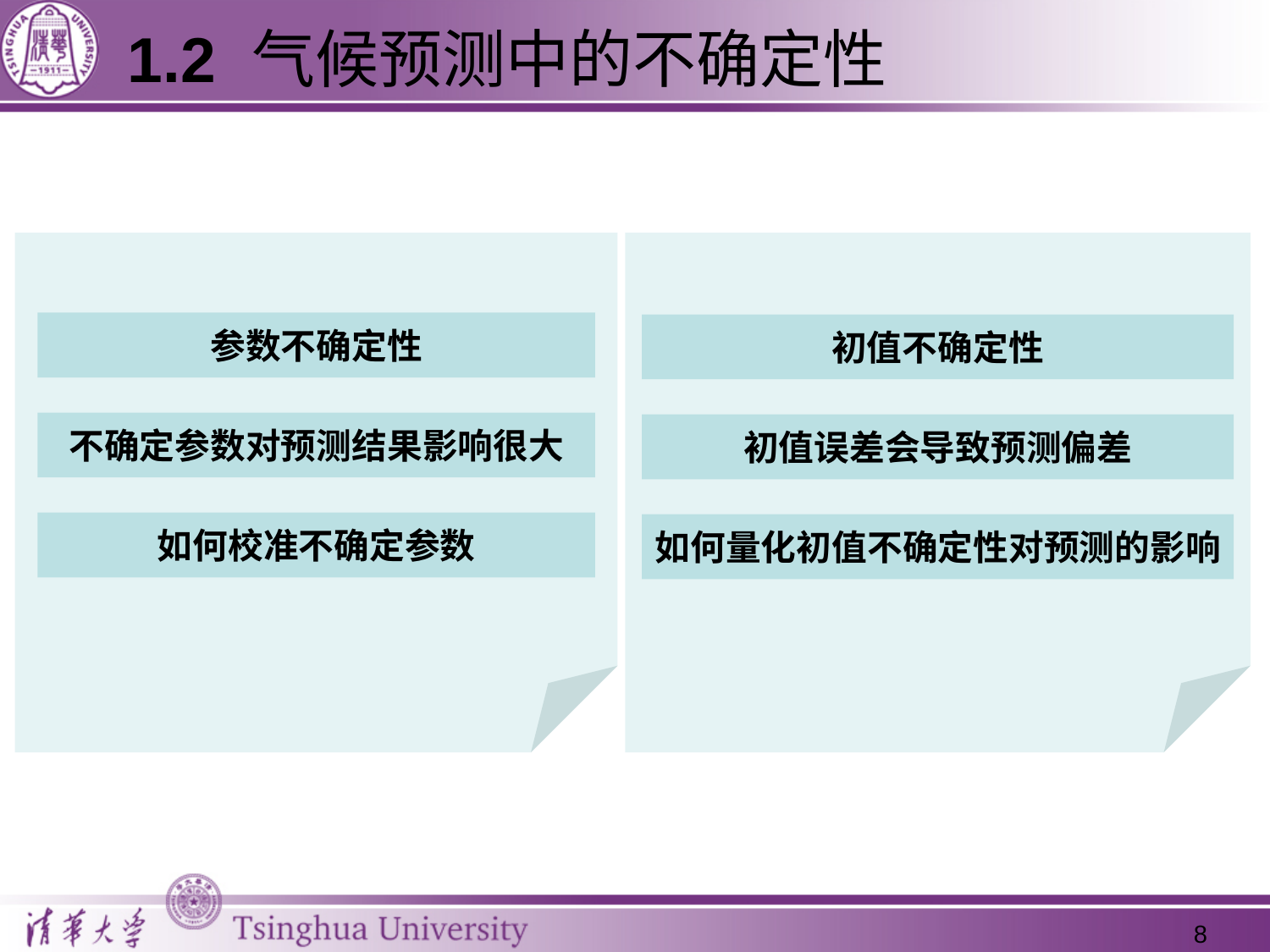

1.2 气候预测中的不确定性

参数不确定性
不确定参数对预测结果影响很大
如何校准不确定参数

初值不确定性
初值误差会导致预测偏差
如何量化初值不确定性对预测的影响
8